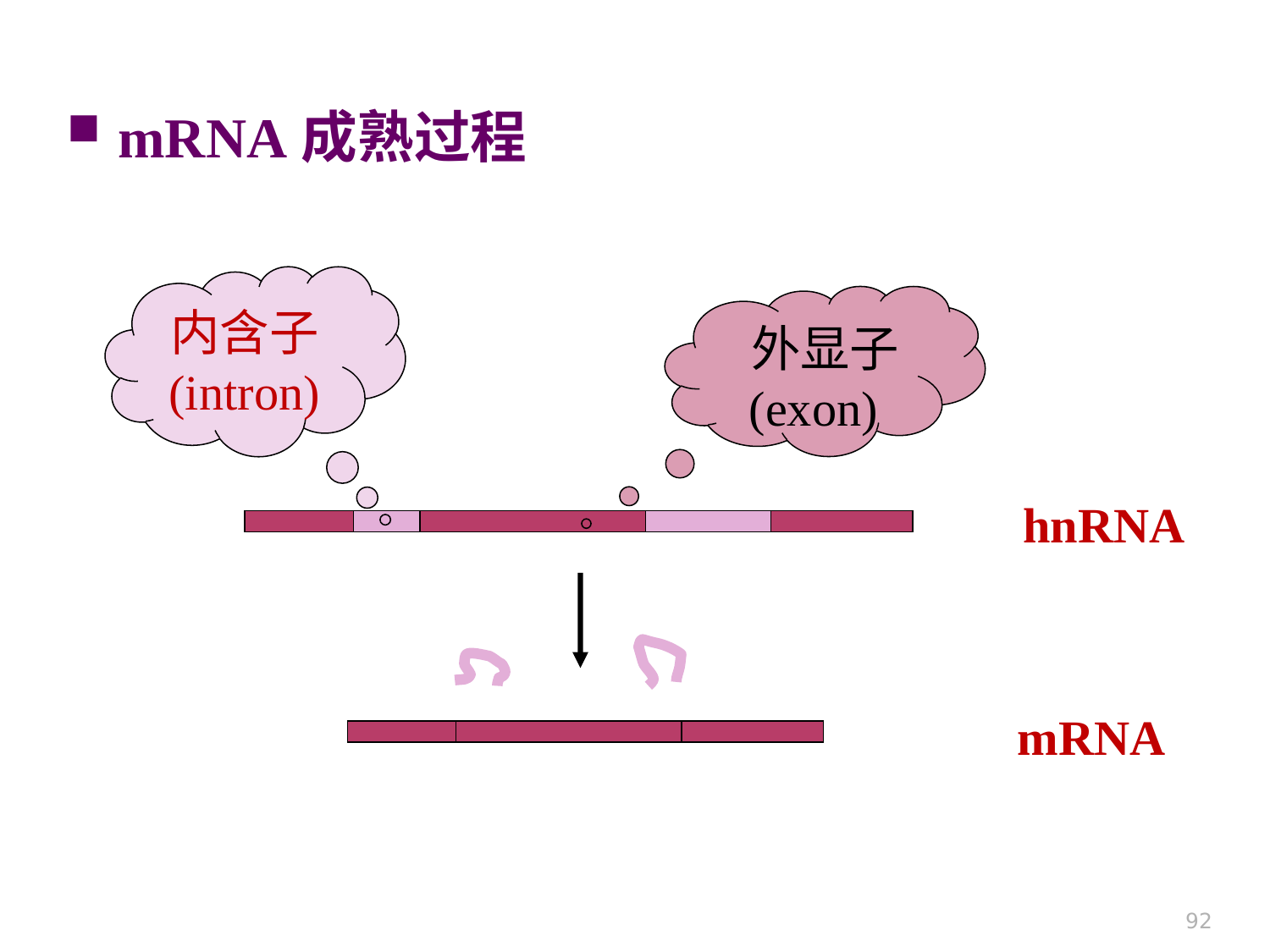

mRNA成熟过程
内含子
(intron)
 外显子
(exon)
hnRNA

mRNA

92